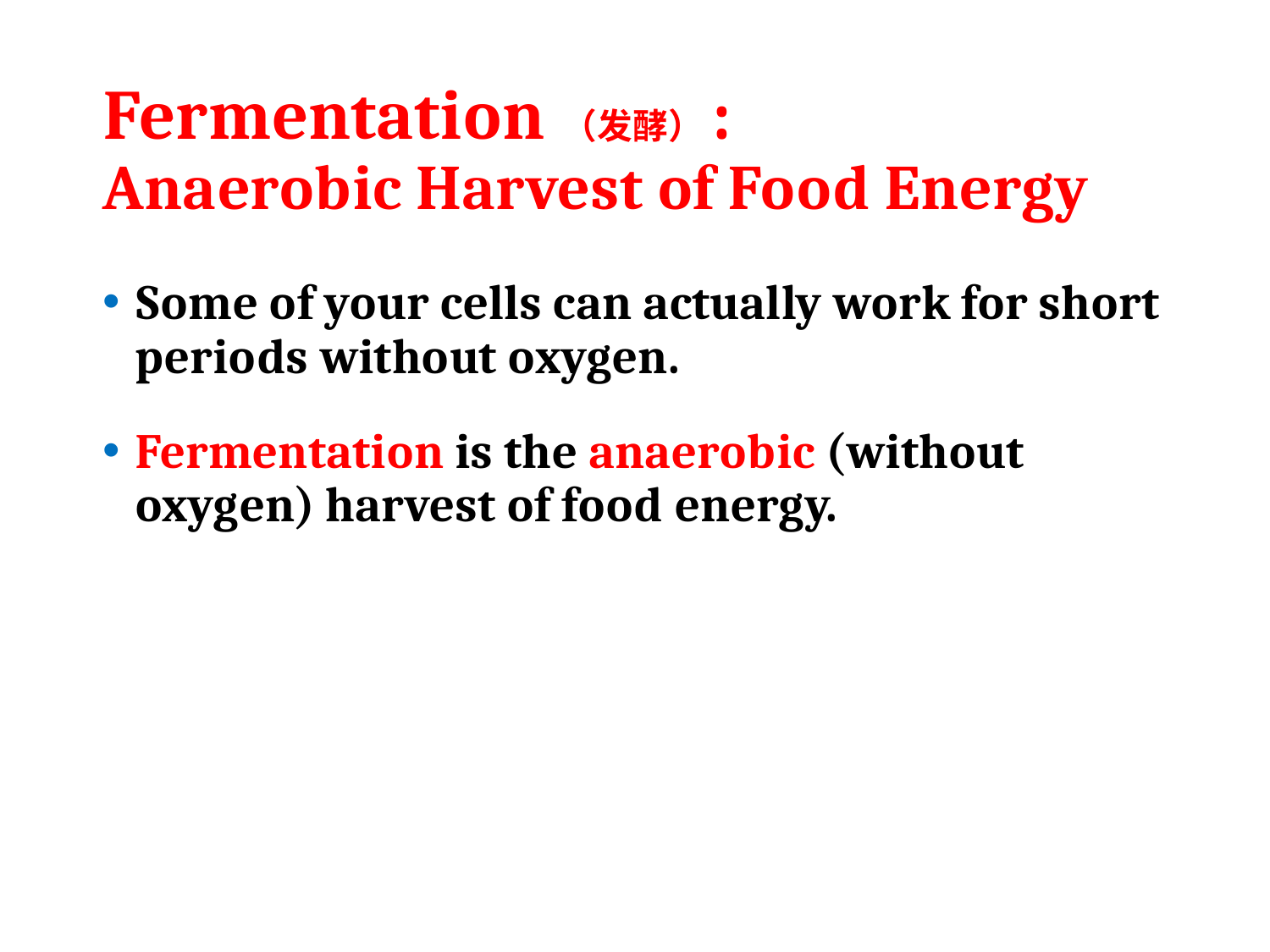

# Fermentation（发酵）: Anaerobic Harvest of Food Energy
Some of your cells can actually work for short periods without oxygen.
Fermentation is the anaerobic (without oxygen) harvest of food energy.